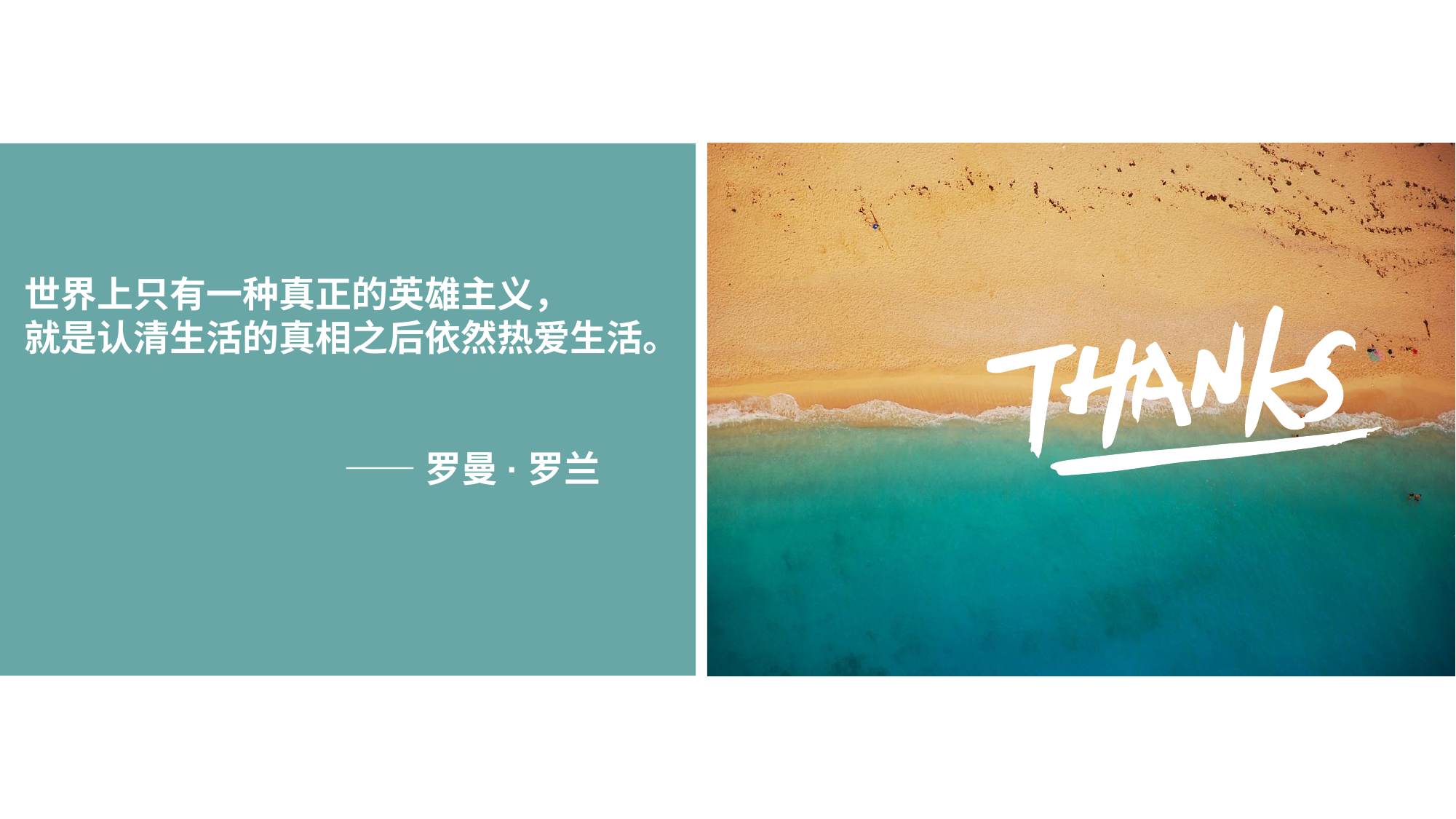

世界上只有一种真正的英雄主义，
就是认清生活的真相之后依然热爱生活。

                                       ——罗曼·罗兰